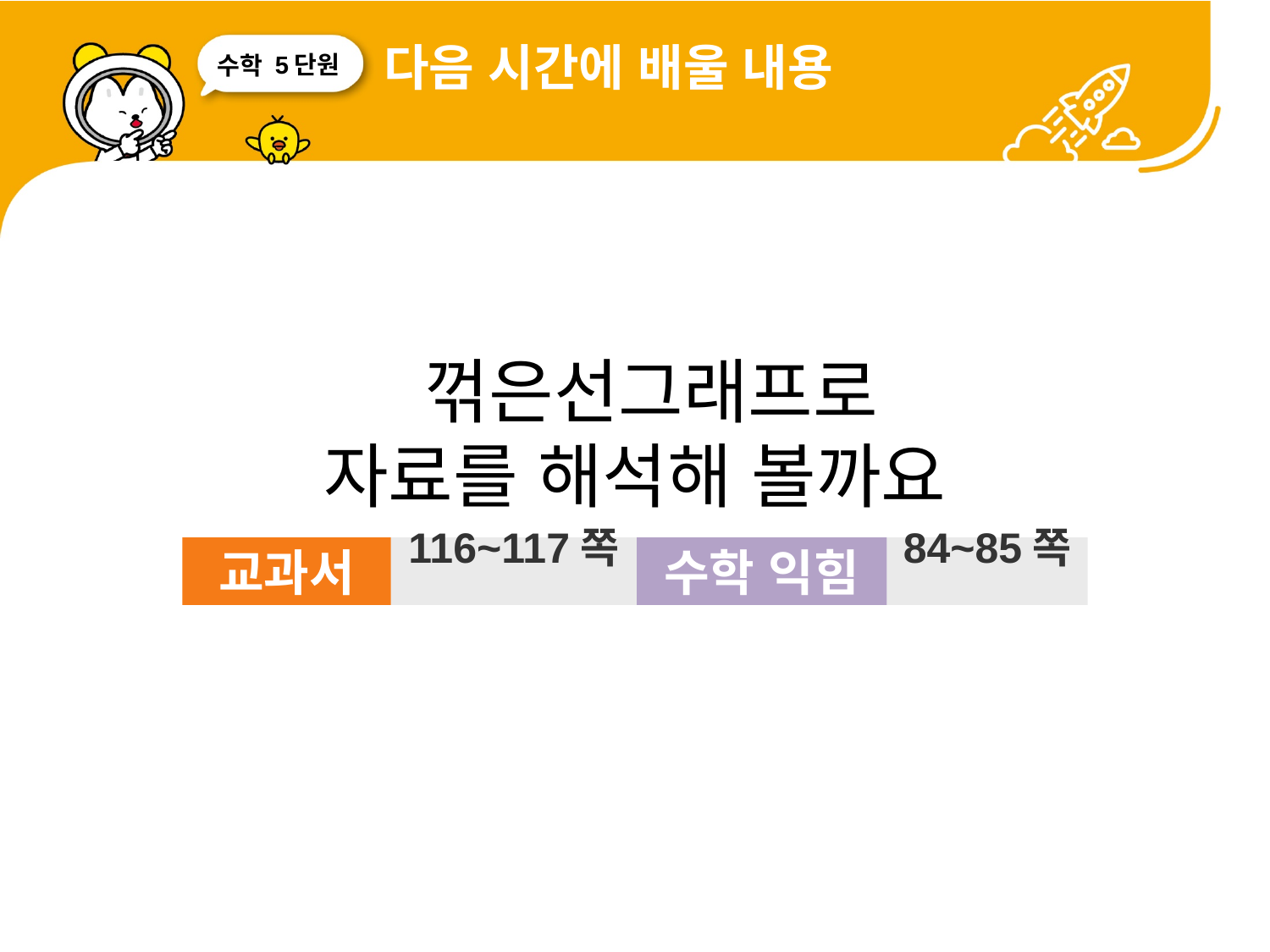

다음 시간에 배울 내용
5단원
 꺾은선그래프로
자료를 해석해 볼까요
교과서
116~117쪽
수학 익힘
84~85쪽